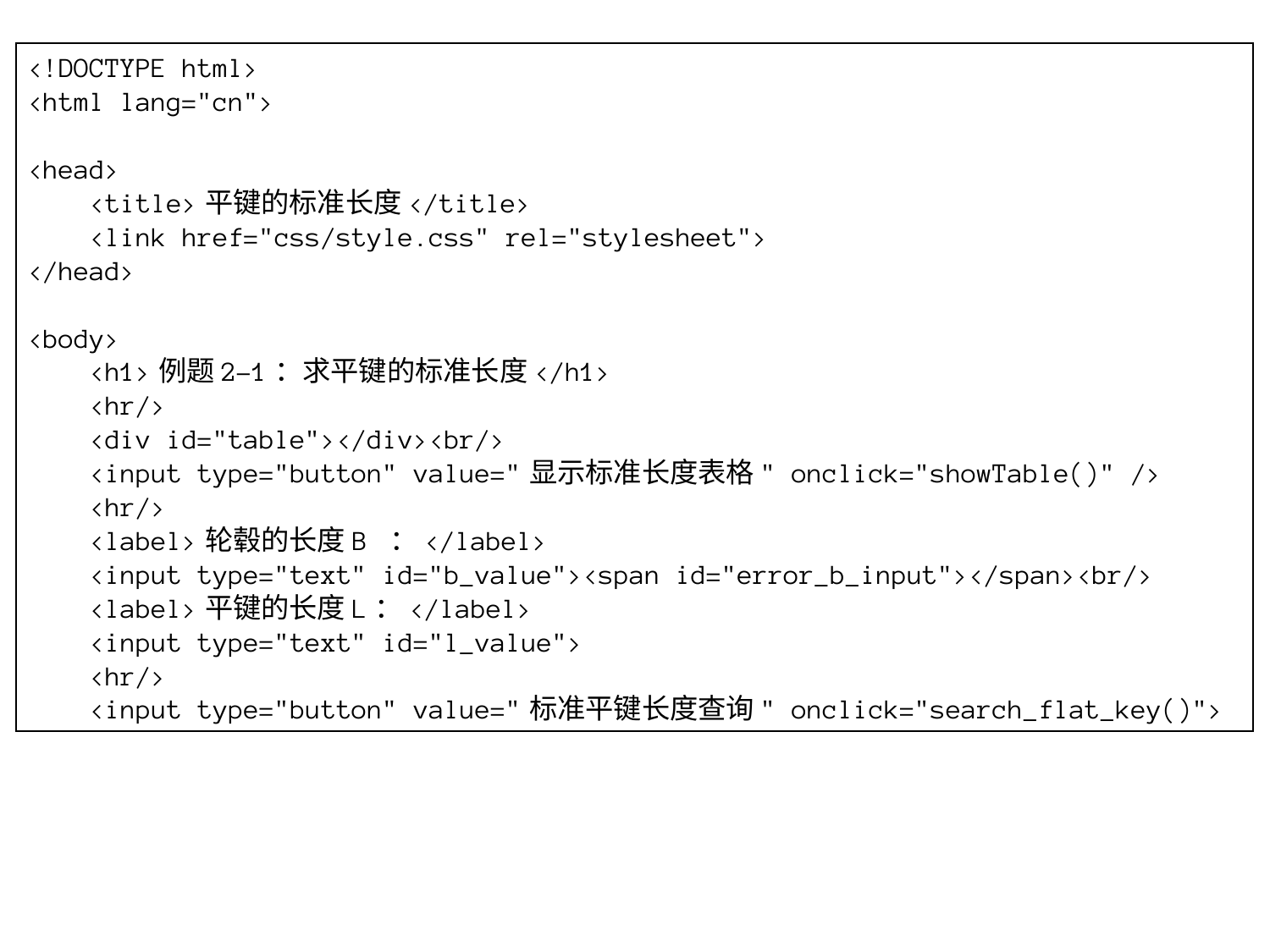

<!DOCTYPE html>
<html lang="cn">

<head>
    <title>平键的标准长度</title>
    <link href="css/style.css" rel="stylesheet">
</head>

<body>
    <h1>例题2-1：求平键的标准长度</h1>
    <hr/>
    <div id="table"></div><br/>
    <input type="button" value="显示标准长度表格" onclick="showTable()" />
    <hr/>
    <label>轮毂的长度B ：</label>
    <input type="text" id="b_value"><span id="error_b_input"></span><br/>
    <label>平键的长度L：</label>
    <input type="text" id="l_value">
    <hr/>
    <input type="button" value="标准平键长度查询" onclick="search_flat_key()">